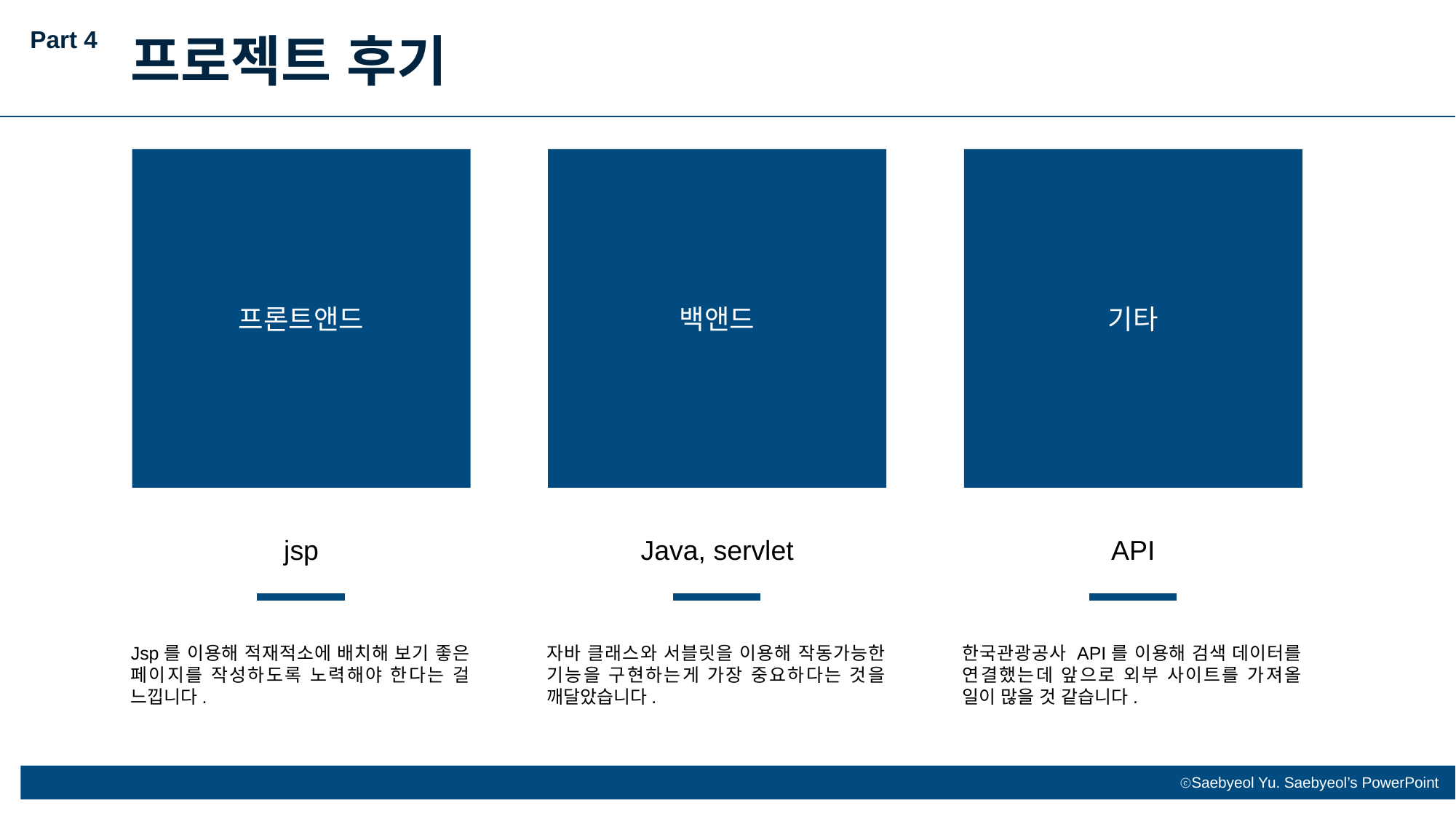

Part 4
프로젝트 후기
프론트앤드
백앤드
기타
jsp
Java, servlet
API
Jsp를 이용해 적재적소에 배치해 보기 좋은 페이지를 작성하도록 노력해야 한다는 걸 느낍니다.
자바 클래스와 서블릿을 이용해 작동가능한 기능을 구현하는게 가장 중요하다는 것을 깨달았습니다.
한국관광공사 API를 이용해 검색 데이터를 연결했는데 앞으로 외부 사이트를 가져올 일이 많을 것 같습니다.